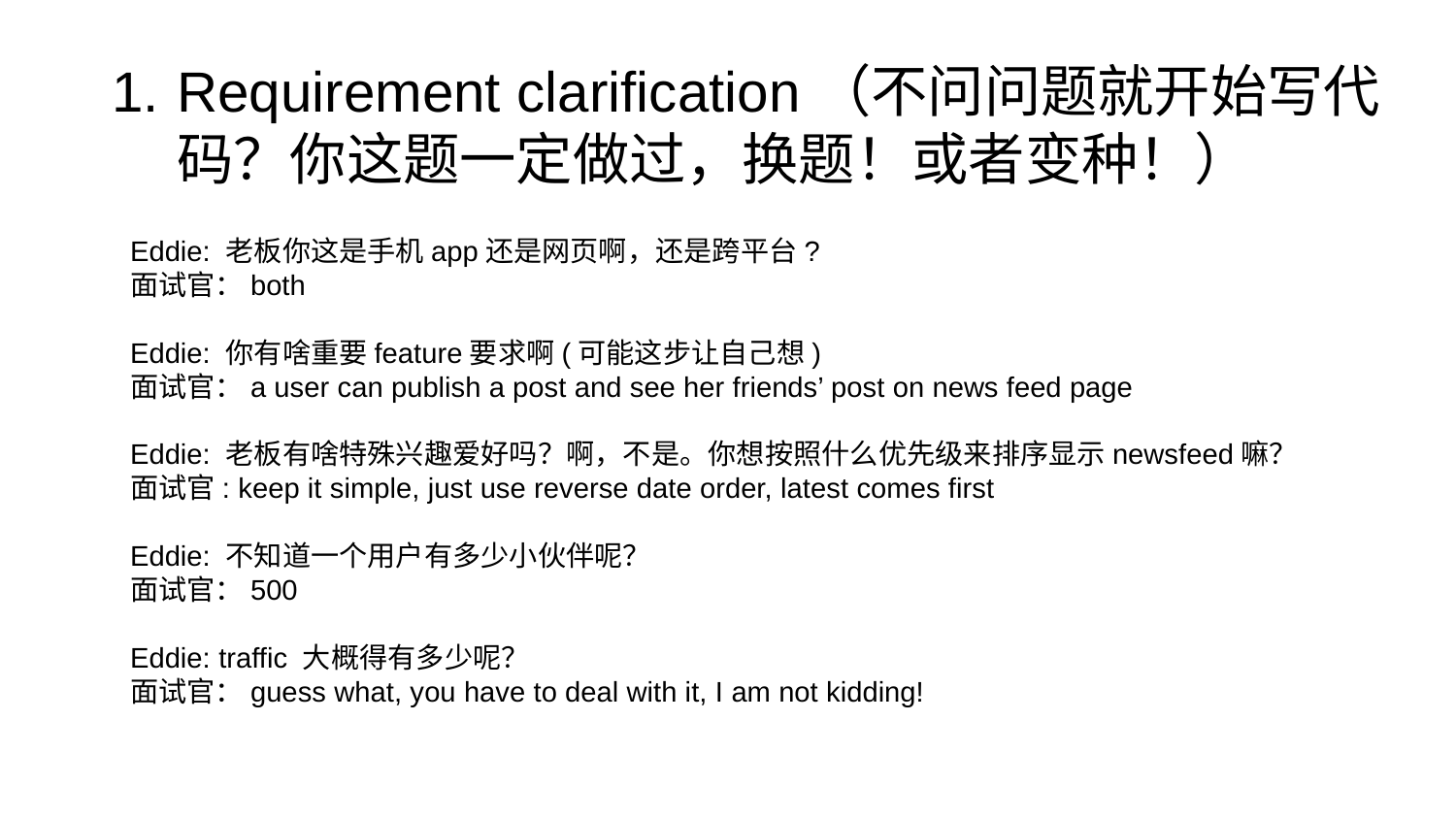

Requirement clarification（不问问题就开始写代码？你这题一定做过，换题！或者变种！）
Eddie: 老板你这是手机app还是网页啊，还是跨平台?
面试官：both

Eddie: 你有啥重要feature要求啊(可能这步让自己想)
面试官：a user can publish a post and see her friends’ post on news feed page

Eddie: 老板有啥特殊兴趣爱好吗？啊，不是。你想按照什么优先级来排序显示newsfeed嘛？
面试官: keep it simple, just use reverse date order, latest comes first

Eddie: 不知道一个用户有多少小伙伴呢？
面试官：500

Eddie: traffic 大概得有多少呢？
面试官：guess what, you have to deal with it, I am not kidding!